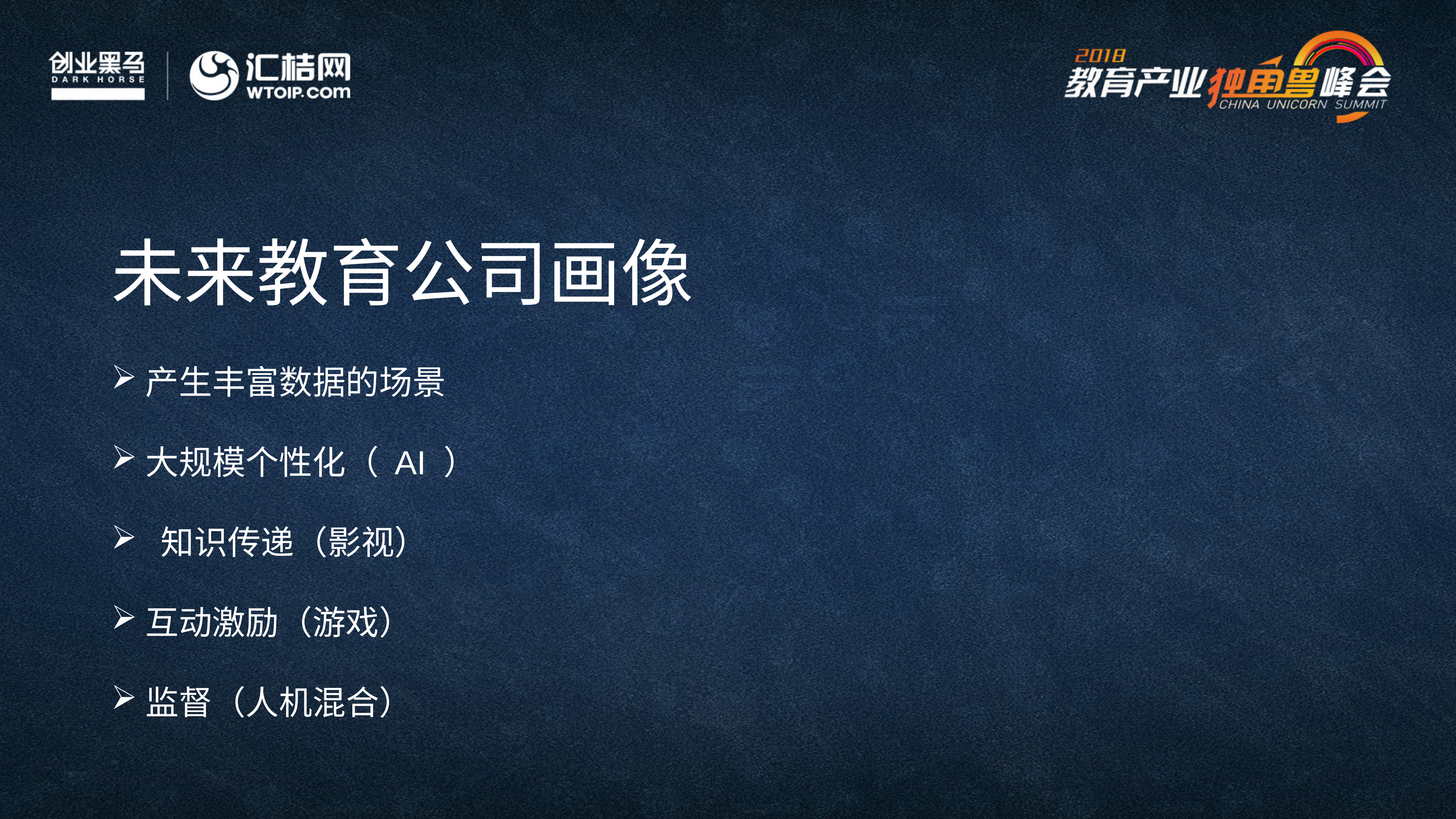

未来教育公司画像
产生丰富数据的场景
大规模个性化（ AI ）
 知识传递（影视）
互动激励（游戏）
监督（人机混合）